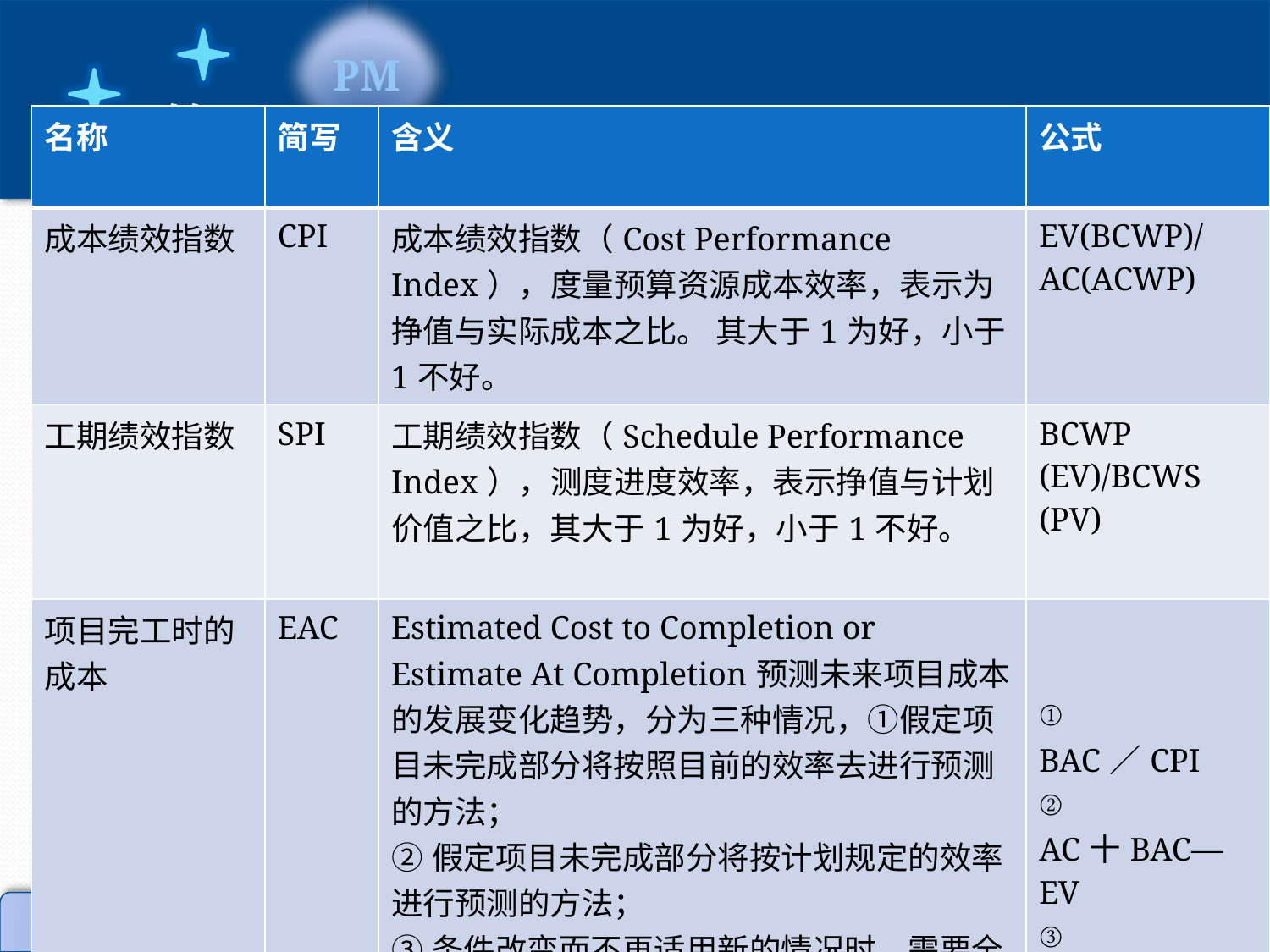

| 名称 | 简写 | 含义 | 公式 |
| --- | --- | --- | --- |
| 成本绩效指数 | CPI | 成本绩效指数（Cost Performance Index），度量预算资源成本效率，表示为挣值与实际成本之比。 其大于1为好，小于1不好。 | EV(BCWP)/AC(ACWP) |
| 工期绩效指数 | SPI | 工期绩效指数（Schedule Performance Index），测度进度效率，表示挣值与计划价值之比，其大于1为好，小于1不好。 | BCWP (EV)/BCWS (PV) |
| 项目完工时的成本 | EAC | Estimated Cost to Completion or Estimate At Completion预测未来项目成本的发展变化趋势，分为三种情况，①假定项目未完成部分将按照目前的效率去进行预测的方法； ②假定项目未完成部分将按计划规定的效率进行预测的方法； ③条件改变而不再适用新的情况时，需要全面重估剩余工作成本的预测方法。 | ① BAC／CPI ② AC十BAC—EV ③ AC十ETC |
| 完工尚需估计 | ETC | ETC（estimate to completion）是全面重新估算项目剩余工作的成本。 | EAC-AC |